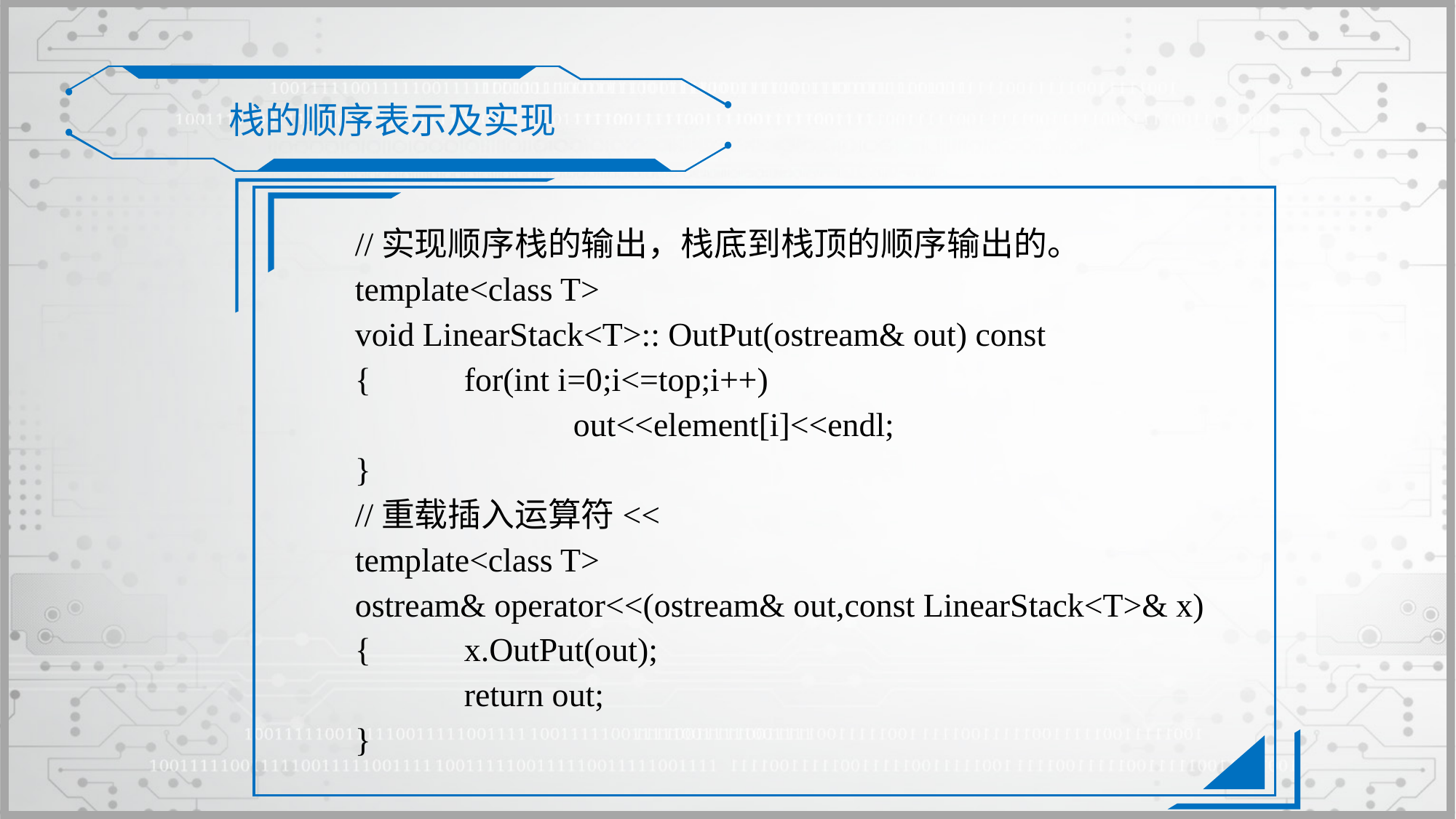

栈的顺序表示及实现

//实现顺序栈的输出，栈底到栈顶的顺序输出的。
template<class T>
void LinearStack<T>:: OutPut(ostream& out) const
{	for(int i=0;i<=top;i++)
		out<<element[i]<<endl;
}
//重载插入运算符<<
template<class T>
ostream& operator<<(ostream& out,const LinearStack<T>& x)
{	x.OutPut(out);
	return out;
}